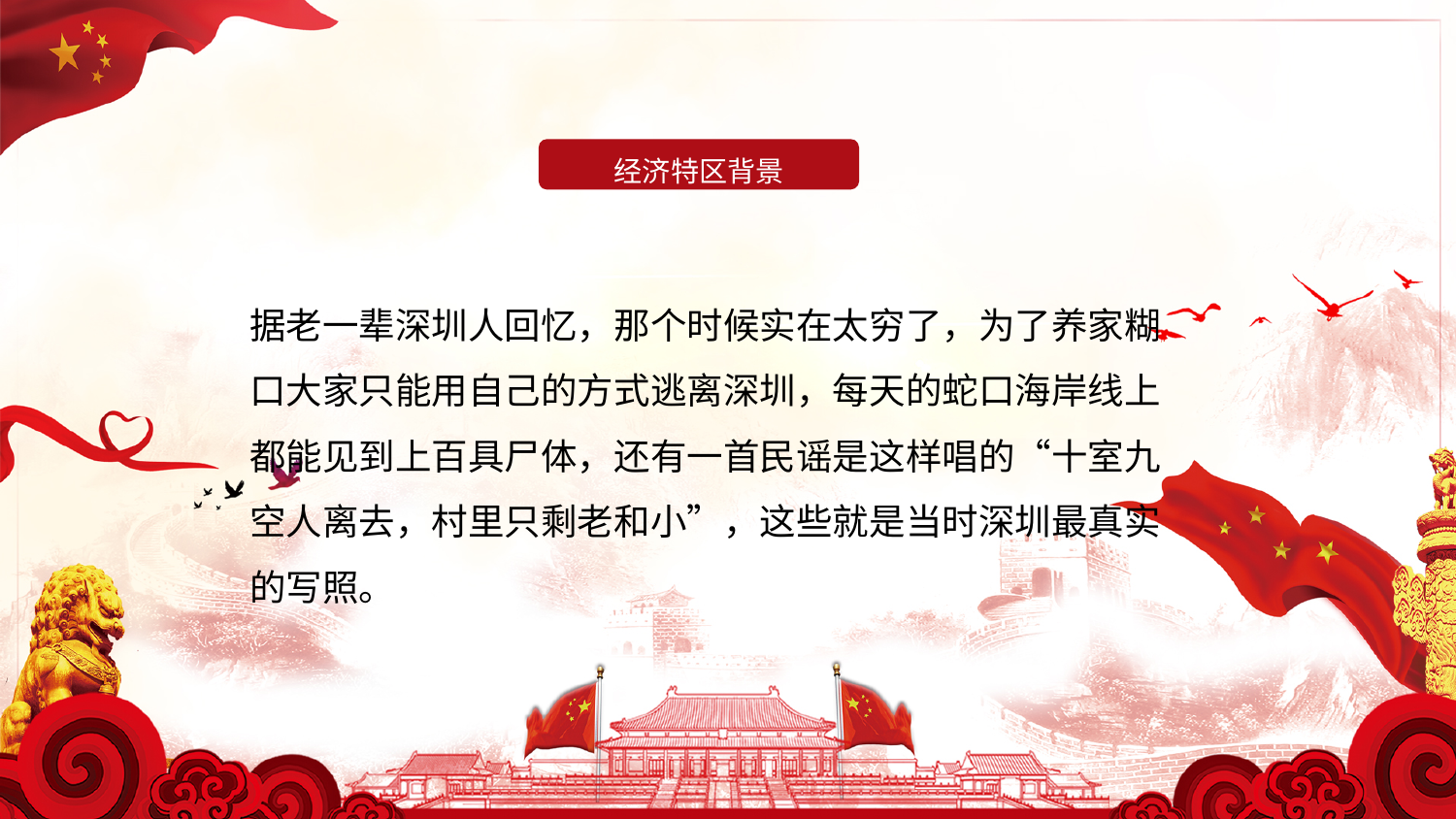

经济特区背景

据老一辈深圳人回忆，那个时候实在太穷了，为了养家糊口大家只能用自己的方式逃离深圳，每天的蛇口海岸线上都能见到上百具尸体，还有一首民谣是这样唱的“十室九空人离去，村里只剩老和小”，这些就是当时深圳最真实的写照。